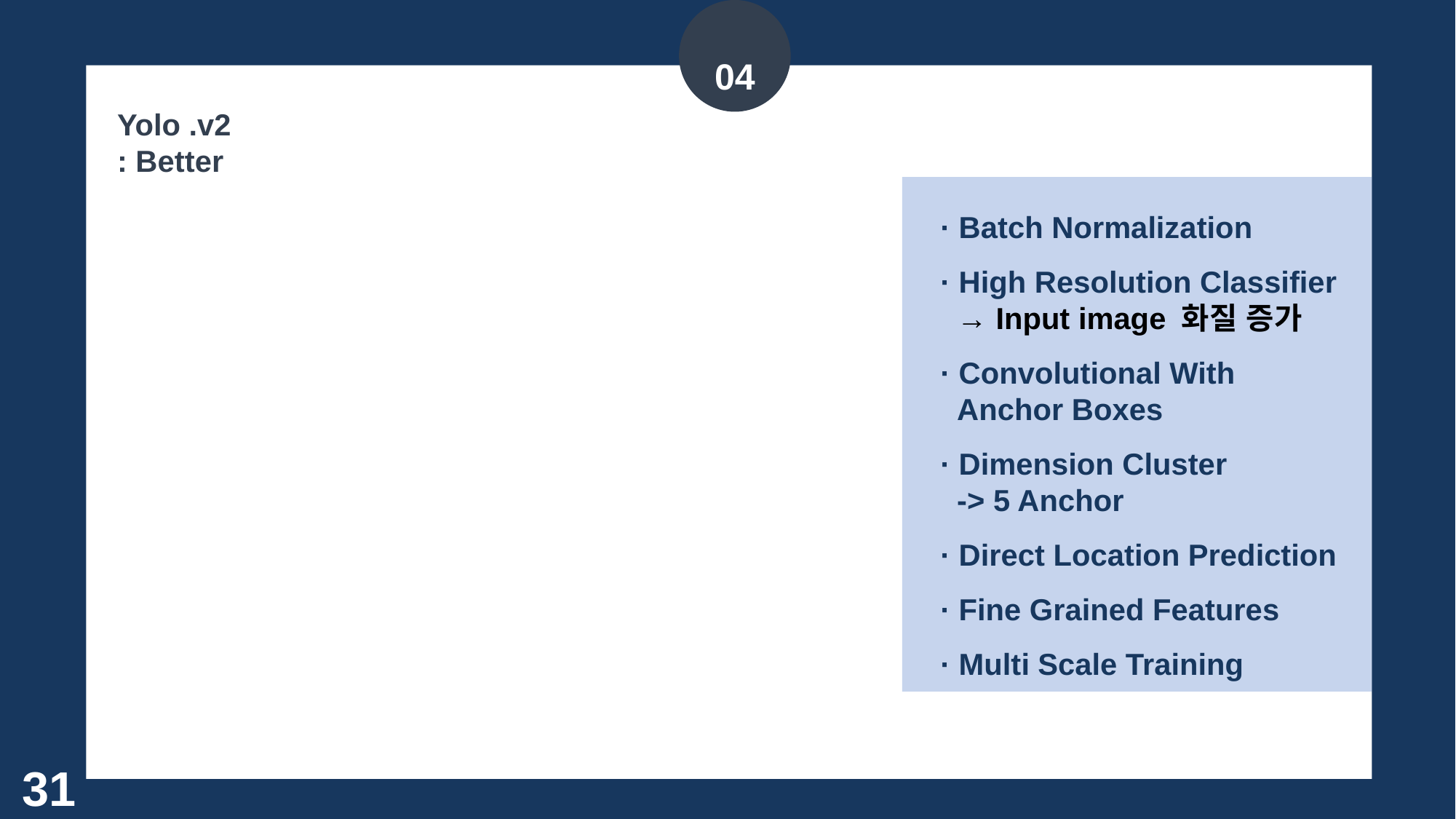

04

Yolo .v2
: Better

· Batch Normalization

· High Resolution Classifier
  → Input image 화질 증가

· Convolutional With
  Anchor Boxes

· Dimension Cluster
  -> 5 Anchor

· Direct Location Prediction

· Fine Grained Features

· Multi Scale Training
31